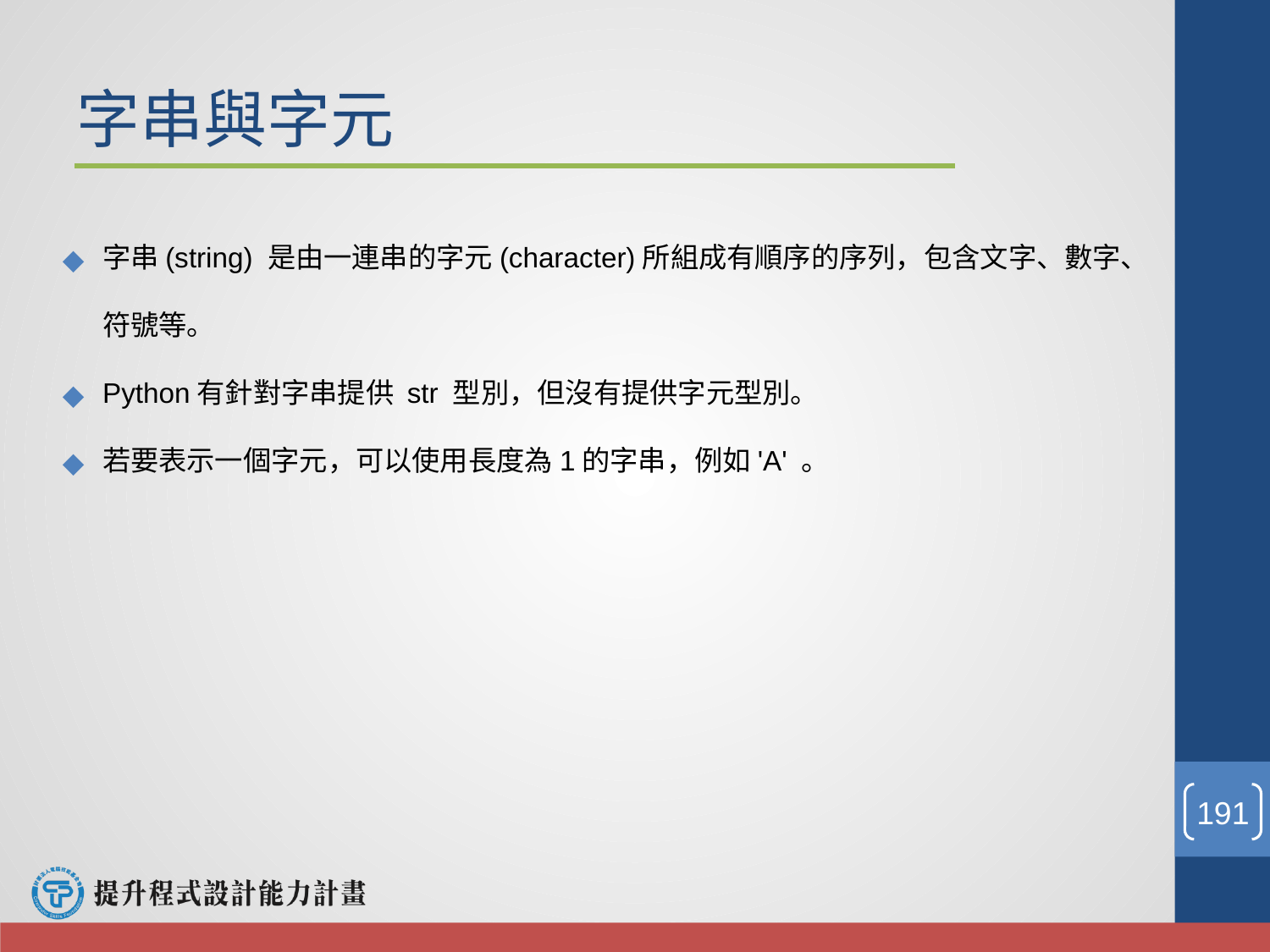

# 字串與字元
字串(string) 是由一連串的字元(character)所組成有順序的序列，包含文字、數字、符號等。
Python有針對字串提供 str 型別，但沒有提供字元型別。
若要表示一個字元，可以使用長度為1的字串，例如'A' 。

191